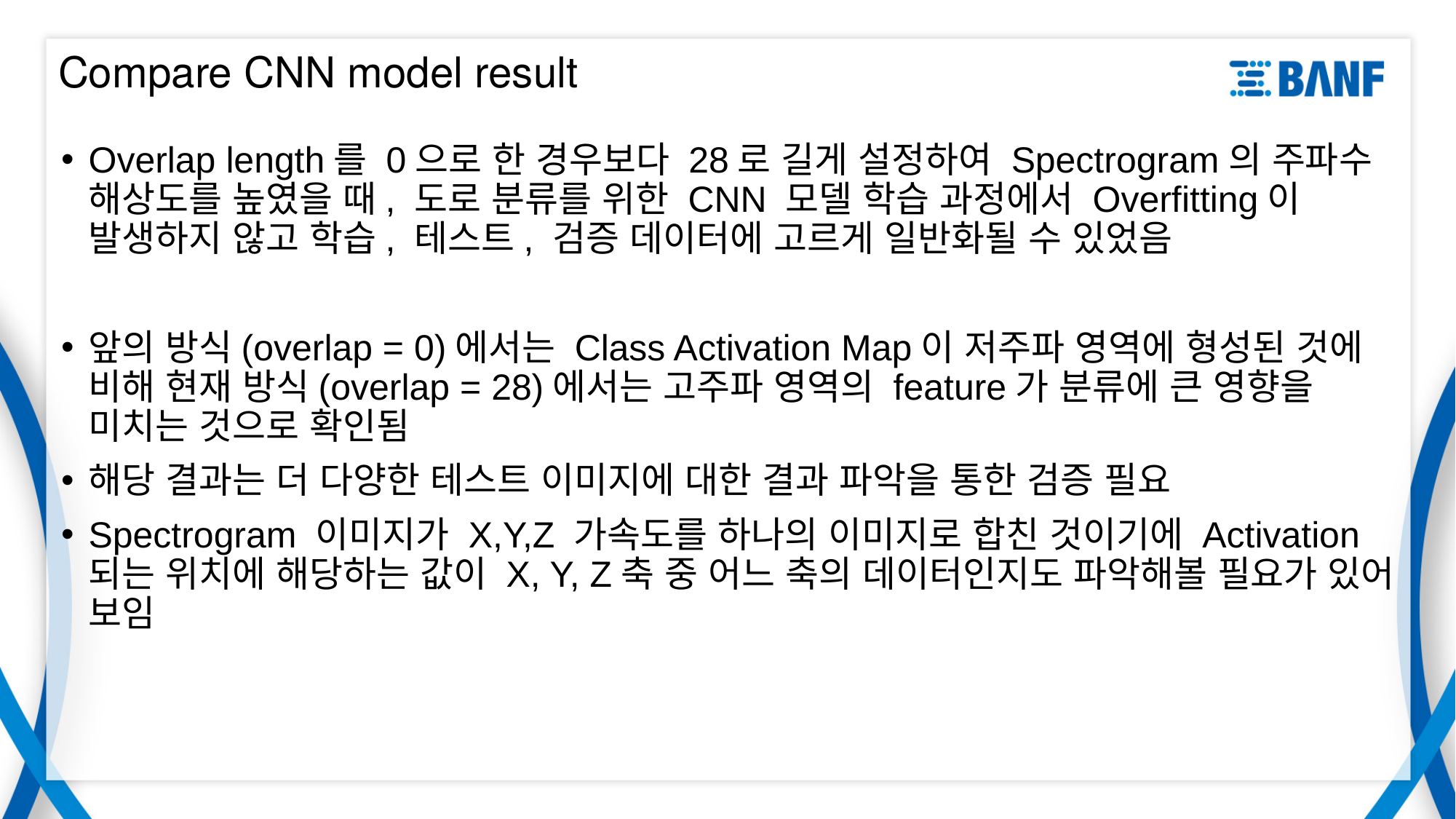

# Compare CNN model result
Overlap length를 0으로 한 경우보다 28로 길게 설정하여 Spectrogram의 주파수 해상도를 높였을 때, 도로 분류를 위한 CNN 모델 학습 과정에서 Overfitting이 발생하지 않고 학습, 테스트, 검증 데이터에 고르게 일반화될 수 있었음

앞의 방식(overlap = 0)에서는 Class Activation Map이 저주파 영역에 형성된 것에 비해 현재 방식(overlap = 28)에서는 고주파 영역의 feature가 분류에 큰 영향을 미치는 것으로 확인됨
해당 결과는 더 다양한 테스트 이미지에 대한 결과 파악을 통한 검증 필요
Spectrogram 이미지가 X,Y,Z 가속도를 하나의 이미지로 합친 것이기에 Activation되는 위치에 해당하는 값이 X, Y, Z축 중 어느 축의 데이터인지도 파악해볼 필요가 있어 보임